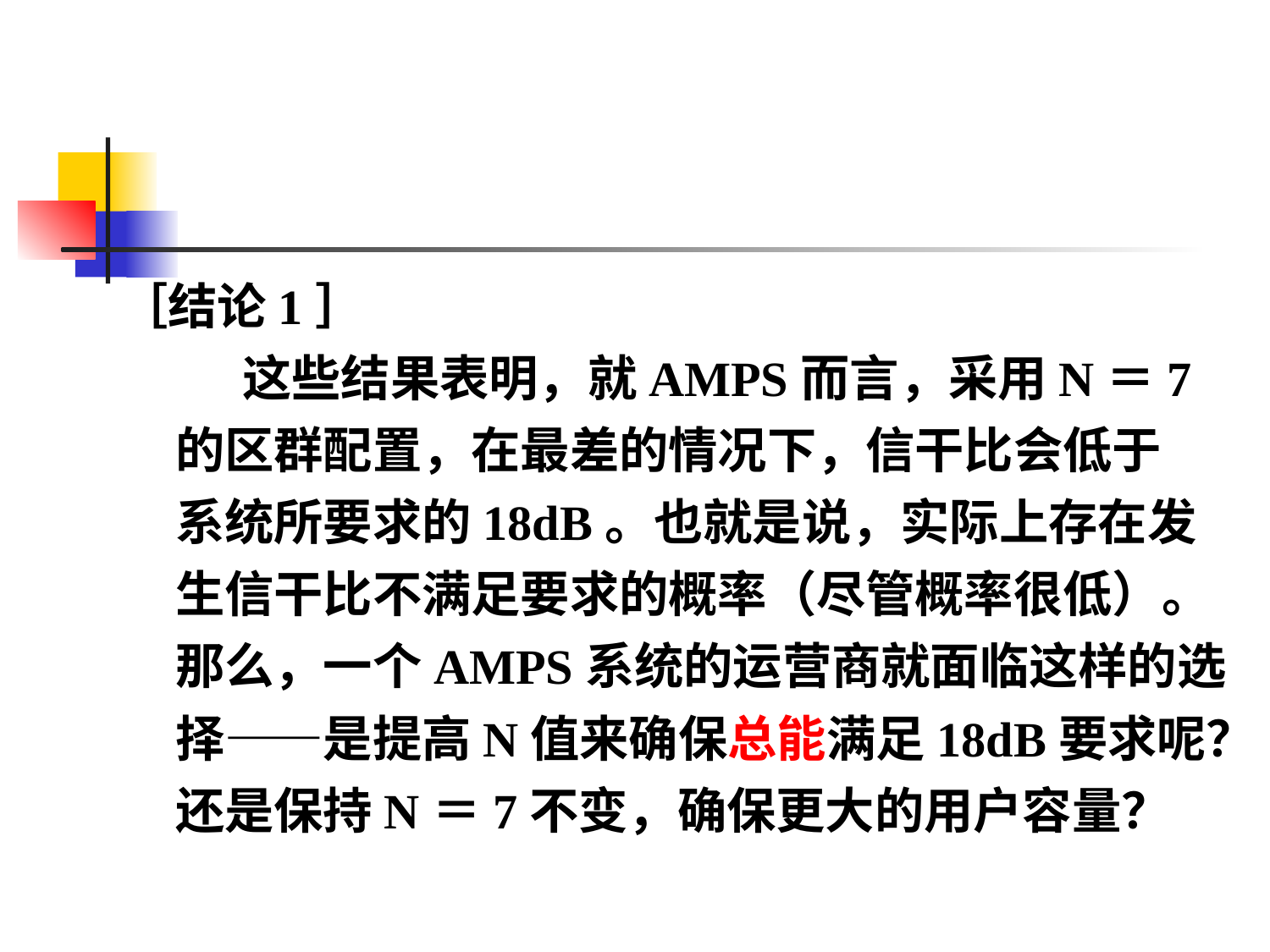

［结论1］
          这些结果表明，就AMPS而言，采用N＝7
    的区群配置，在最差的情况下，信干比会低于
    系统所要求的18dB。也就是说，实际上存在发
    生信干比不满足要求的概率（尽管概率很低）。
    那么，一个AMPS系统的运营商就面临这样的选
    择——是提高N值来确保总能满足18dB要求呢？
    还是保持N＝7不变，确保更大的用户容量？